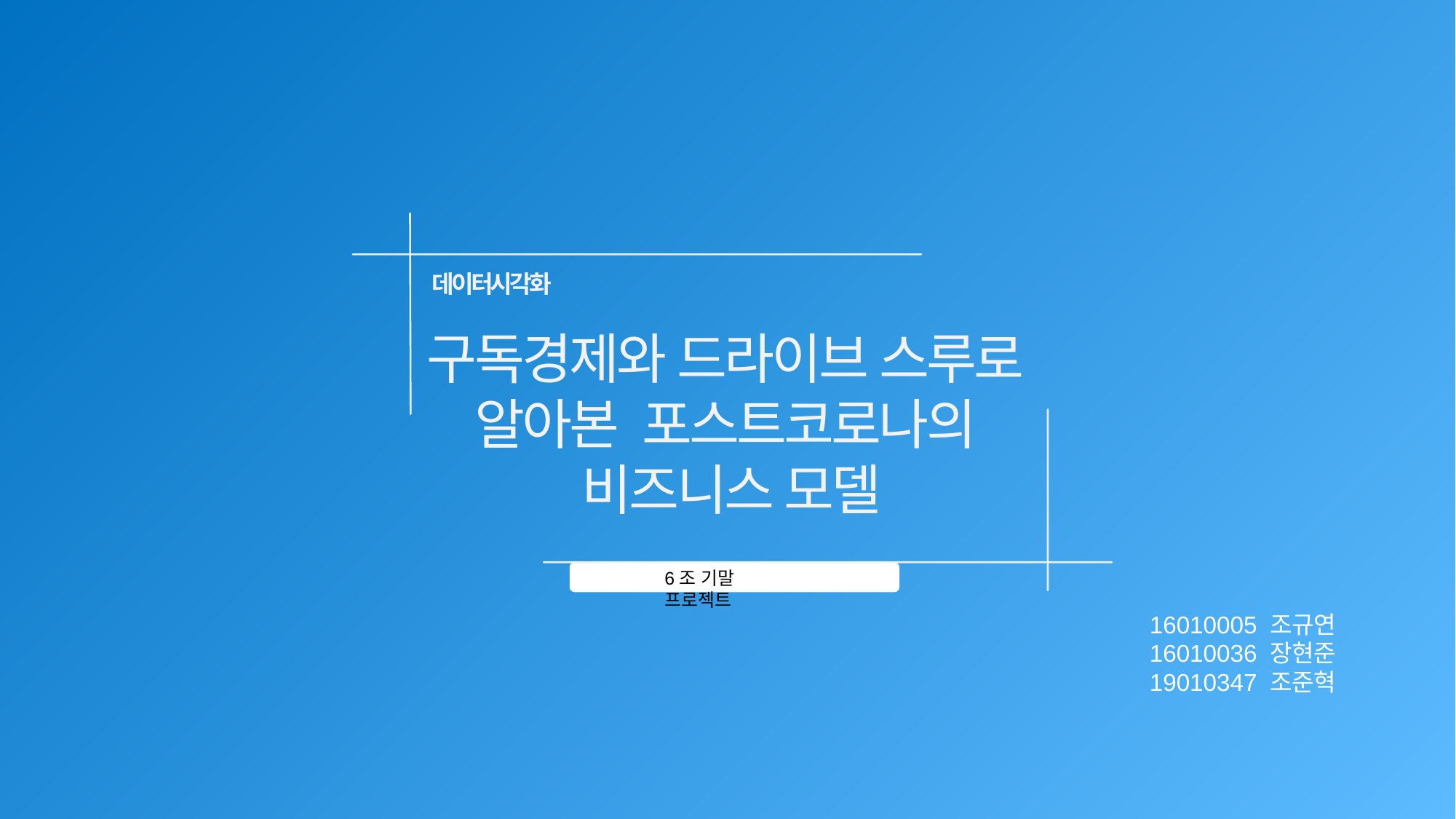

데이터시각화
구독경제와 드라이브 스루로
알아본  포스트코로나의
비즈니스 모델
6조 기말 프로젝트

16010005 조규연
16010036 장현준
19010347 조준혁